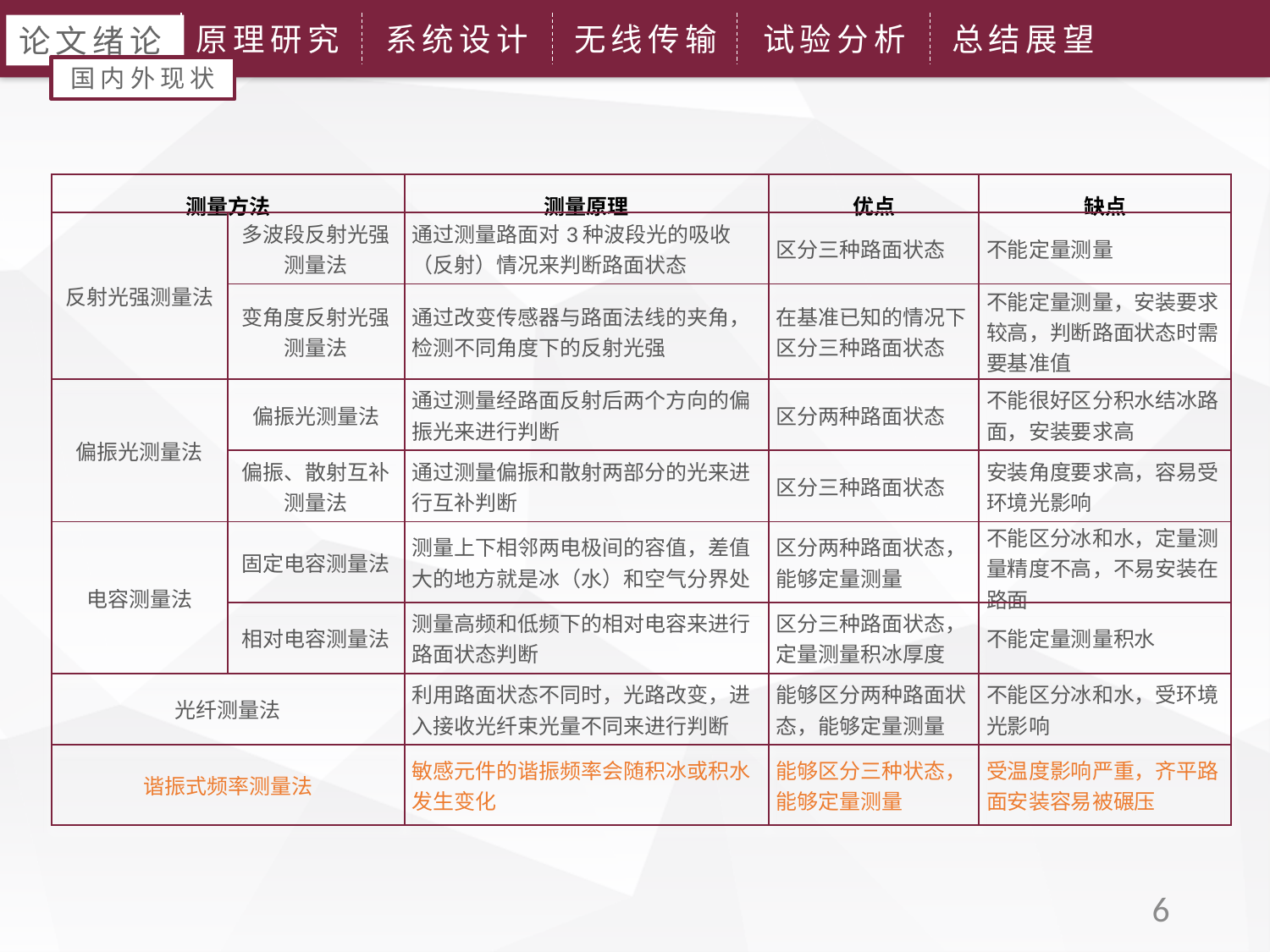

原理研究
系统设计
无线传输
试验分析
总结展望
论文绪论
国内外现状
| 测量方法 |  | 测量原理 | 优点 | 缺点 |
| --- | --- | --- | --- | --- |
| 反射光强测量法 | 多波段反射光强测量法 | 通过测量路面对3种波段光的吸收（反射）情况来判断路面状态 | 区分三种路面状态 | 不能定量测量 |
|  | 变角度反射光强测量法 | 通过改变传感器与路面法线的夹角，检测不同角度下的反射光强 | 在基准已知的情况下区分三种路面状态 | 不能定量测量，安装要求较高，判断路面状态时需要基准值 |
| 偏振光测量法 | 偏振光测量法 | 通过测量经路面反射后两个方向的偏振光来进行判断 | 区分两种路面状态 | 不能很好区分积水结冰路面，安装要求高 |
|  | 偏振、散射互补测量法 | 通过测量偏振和散射两部分的光来进行互补判断 | 区分三种路面状态 | 安装角度要求高，容易受环境光影响 |
| 电容测量法 | 固定电容测量法 | 测量上下相邻两电极间的容值，差值大的地方就是冰（水）和空气分界处 | 区分两种路面状态，能够定量测量 | 不能区分冰和水，定量测量精度不高，不易安装在路面 |
|  | 相对电容测量法 | 测量高频和低频下的相对电容来进行路面状态判断 | 区分三种路面状态，定量测量积冰厚度 | 不能定量测量积水 |
| 光纤测量法 |  | 利用路面状态不同时，光路改变，进入接收光纤束光量不同来进行判断 | 能够区分两种路面状态，能够定量测量 | 不能区分冰和水，受环境光影响 |
| 谐振式频率测量法 |  | 敏感元件的谐振频率会随积冰或积水发生变化 | 能够区分三种状态，能够定量测量 | 受温度影响严重，齐平路面安装容易被碾压 |
6